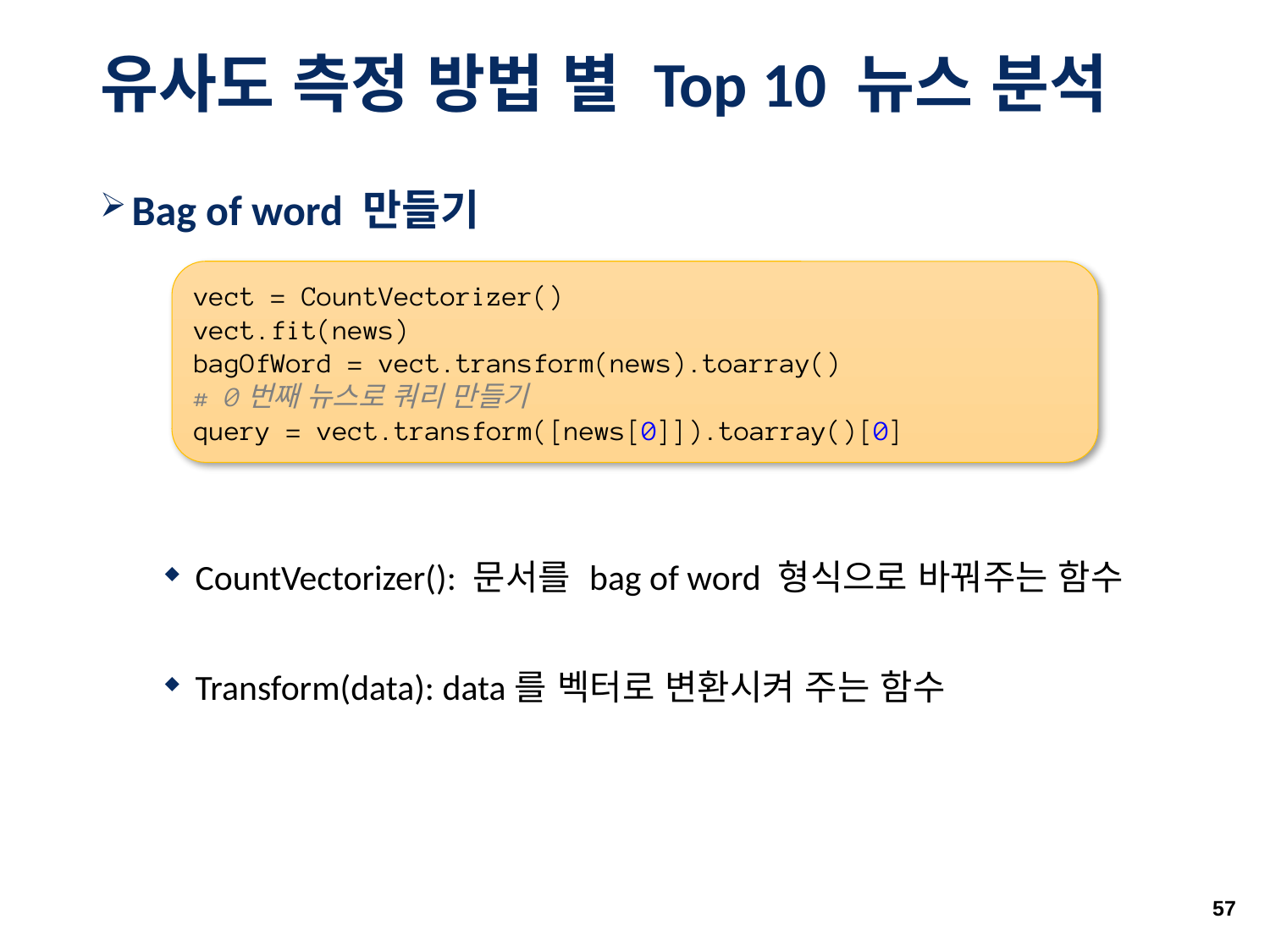

# 유사도 측정 방법 별 Top 10 뉴스 분석
Bag of word 만들기

CountVectorizer(): 문서를 bag of word 형식으로 바꿔주는 함수

Transform(data): data를 벡터로 변환시켜 주는 함수
vect = CountVectorizer()
vect.fit(news)
bagOfWord = vect.transform(news).toarray()
# 0번째 뉴스로 쿼리 만들기 query = vect.transform([news[0]]).toarray()[0]
57